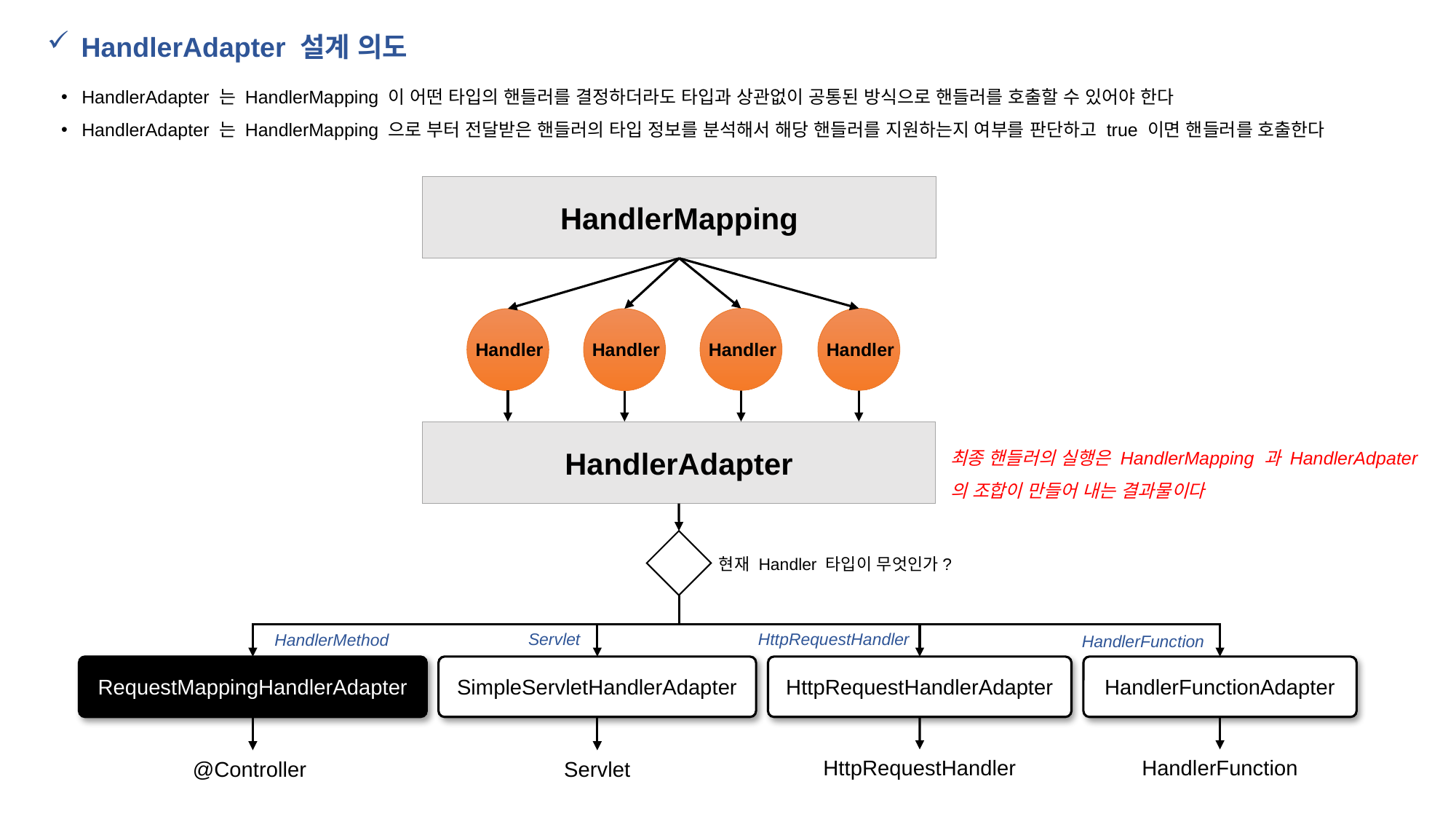

HandlerAdapter 설계 의도
HandlerAdapter 는 HandlerMapping 이 어떤 타입의 핸들러를 결정하더라도 타입과 상관없이 공통된 방식으로 핸들러를 호출할 수 있어야 한다
HandlerAdapter 는 HandlerMapping 으로 부터 전달받은 핸들러의 타입 정보를 분석해서 해당 핸들러를 지원하는지 여부를 판단하고 true 이면 핸들러를 호출한다
HandlerMapping

Handler

Handler

Handler

Handler
HandlerAdapter
최종 핸들러의 실행은 HandlerMapping 과 HandlerAdpater 의 조합이 만들어 내는 결과물이다

현재 Handler 타입이 무엇인가?
HttpRequestHandler
Servlet
HandlerMethod
HandlerFunction
HandlerFunctionAdapter
RequestMappingHandlerAdapter
SimpleServletHandlerAdapter
HttpRequestHandlerAdapter
HandlerFunction
HttpRequestHandler
@Controller
Servlet